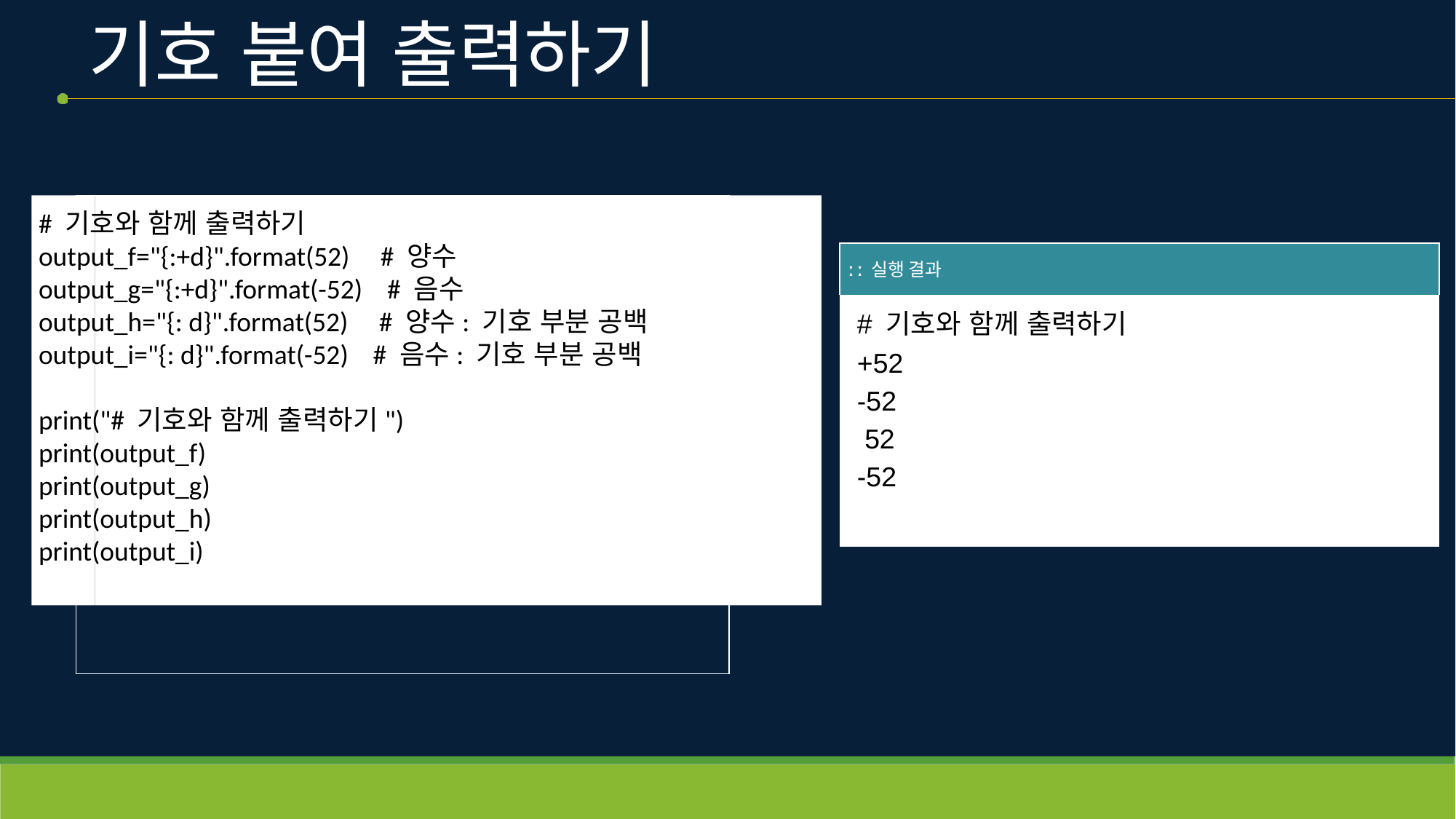

# 기호 붙여 출력하기

# 기호와 함께 출력하기
output_f="{:+d}".format(52)     # 양수
output_g="{:+d}".format(-52)    # 음수
output_h="{: d}".format(52)     # 양수: 기호 부분 공백
output_i="{: d}".format(-52)    # 음수: 기호 부분 공백
print("# 기호와 함께 출력하기")
print(output_f)
print(output_g)
print(output_h)
print(output_i)

| ː ː 실행 결과 |
| --- |
| # 기호와 함께 출력하기 +52 -52 52 -52 |